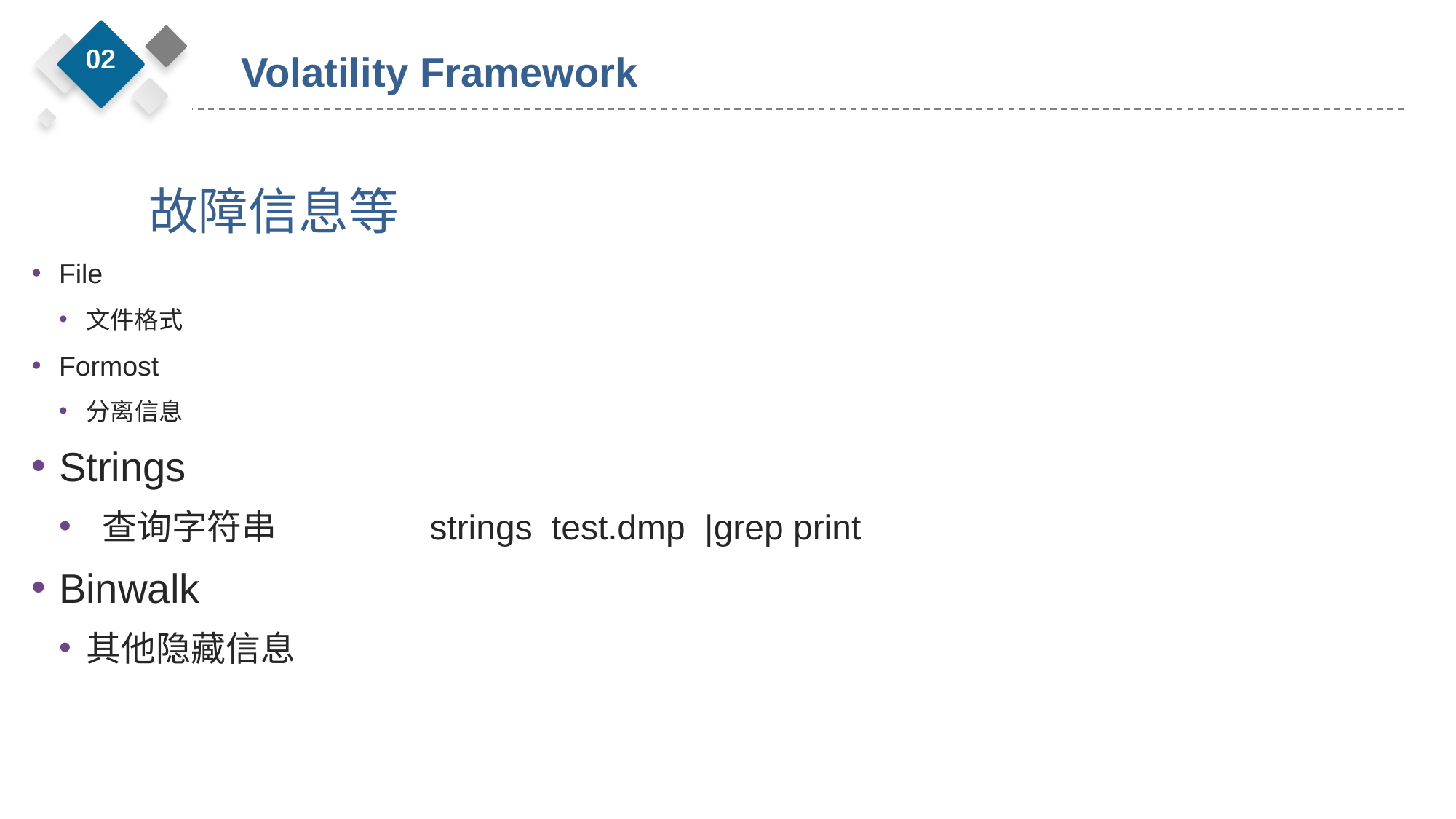

02

Volatility Framework
故障信息等
File
文件格式
Formost
分离信息
Strings
 查询字符串 		 strings  test.dmp  |grep print
Binwalk
其他隐藏信息